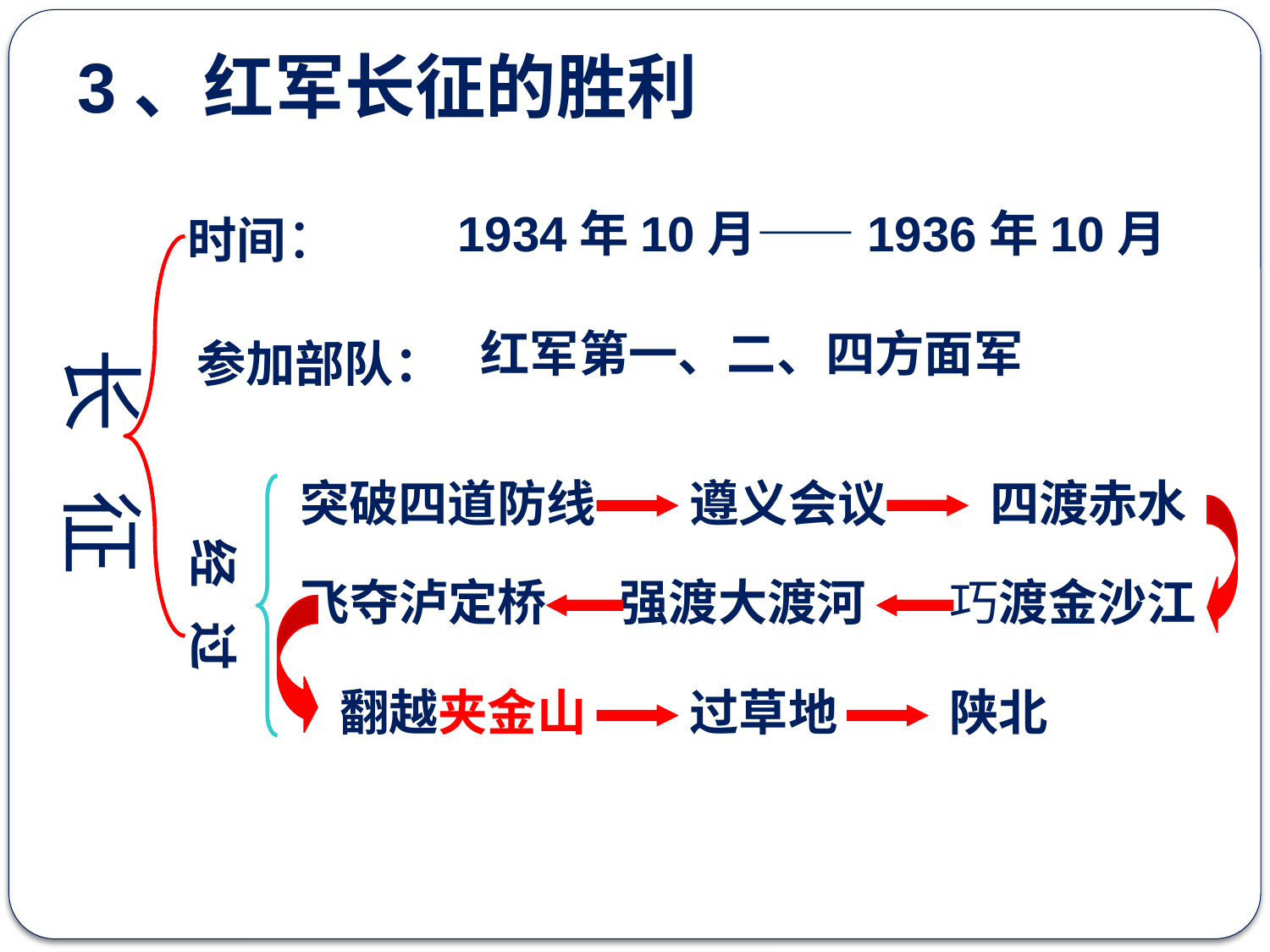

3、红军长征的胜利
时间：
1934年10月——1936年10月

红军第一、二、四方面军
参加部队：
长   征
四渡赤水

飞夺泸定桥
强渡大渡河
巧渡金沙江

翻越夹金山
过草地
陕北

突破四道防线
遵义会议

经   过